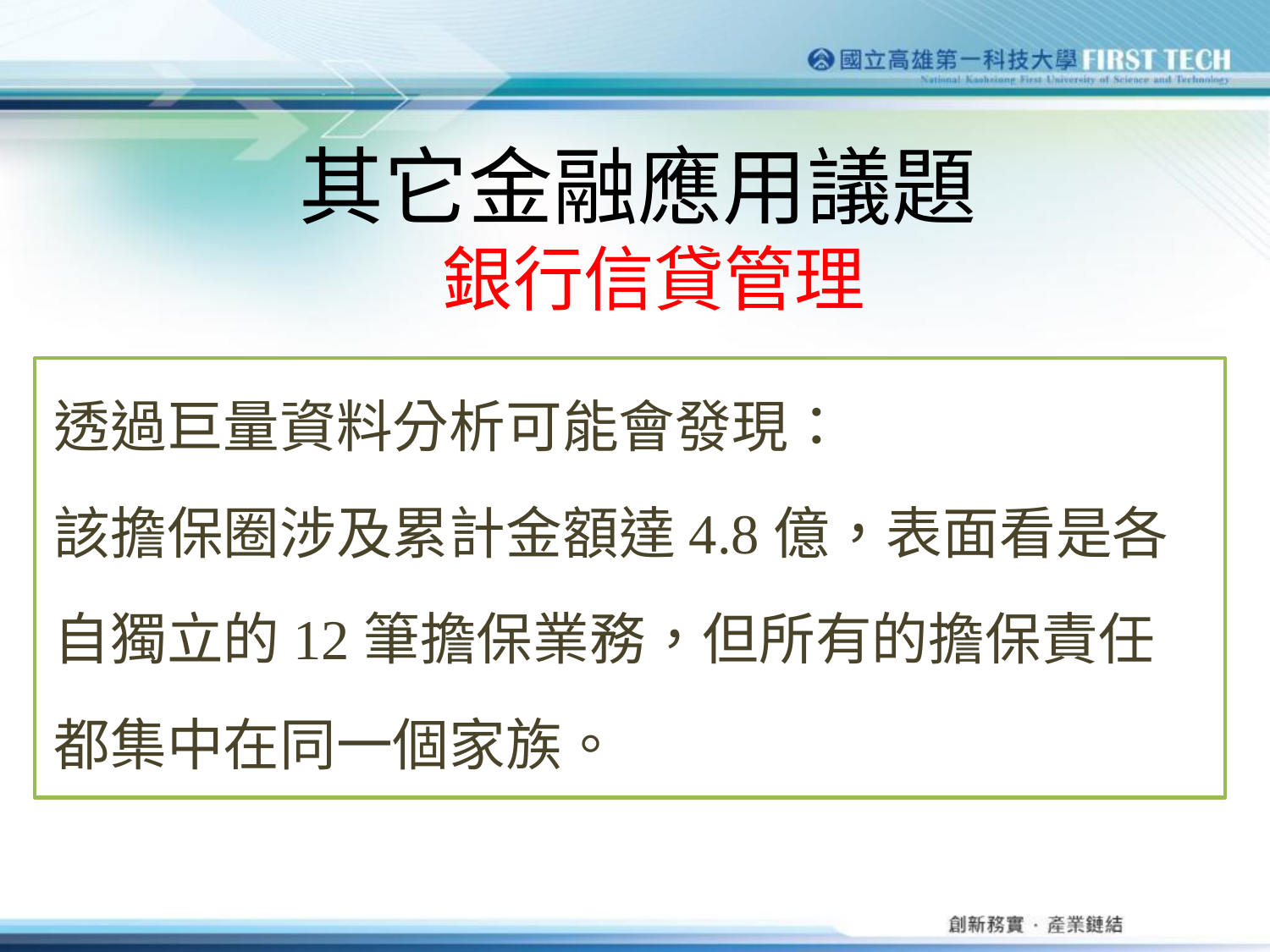

# 其它金融應用議題 銀行信貸管理
透過巨量資料分析可能會發現：
該擔保圈涉及累計金額達4.8億，表面看是各
自獨立的12筆擔保業務，但所有的擔保責任
都集中在同一個家族。